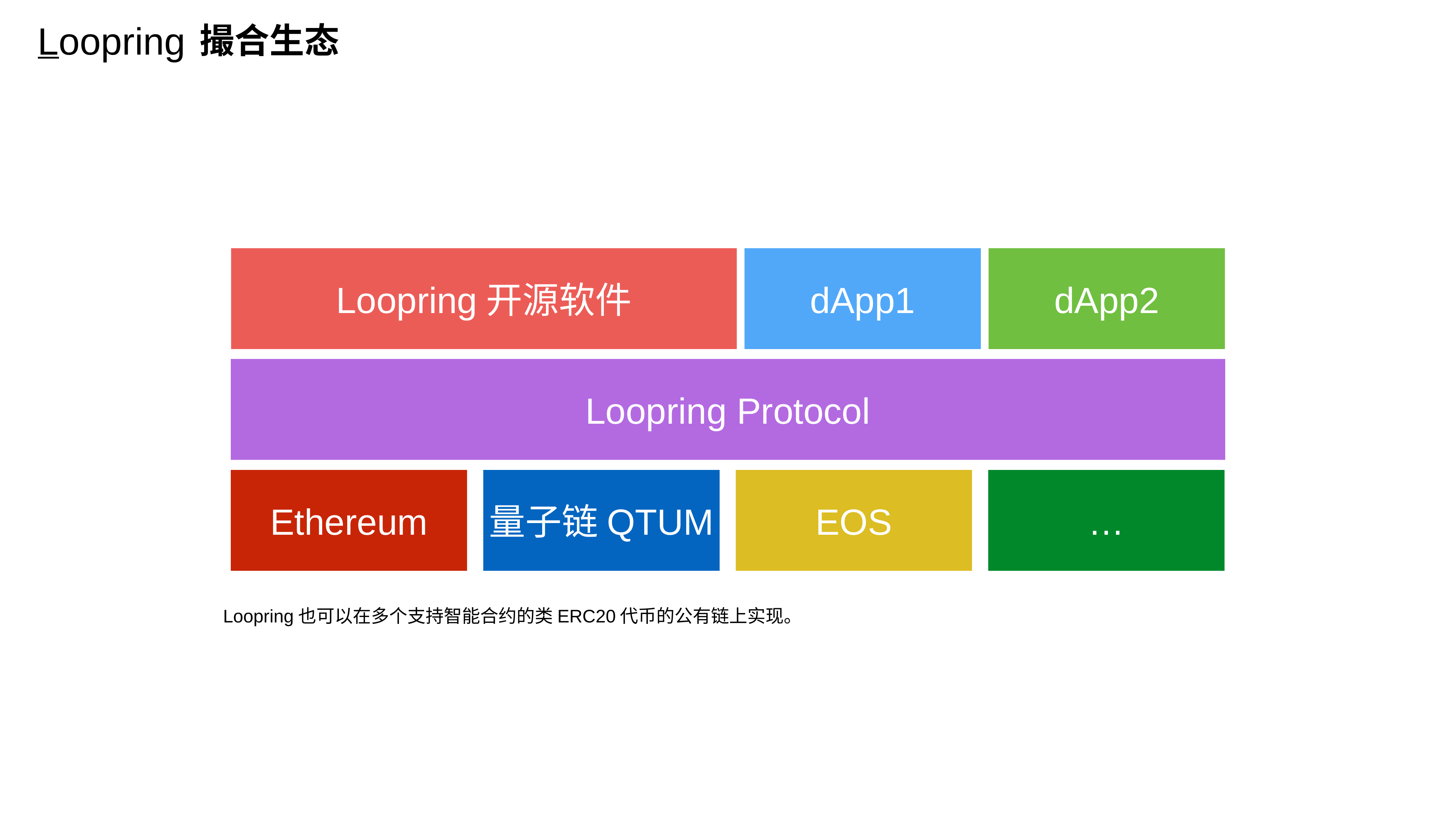

撮合生态
Loopring
Loopring开源软件
dApp1
dApp2

Loopring Protocol
Ethereum
量子链QTUM
EOS
…
Loopring也可以在多个支持智能合约的类ERC20代币的公有链上实现。